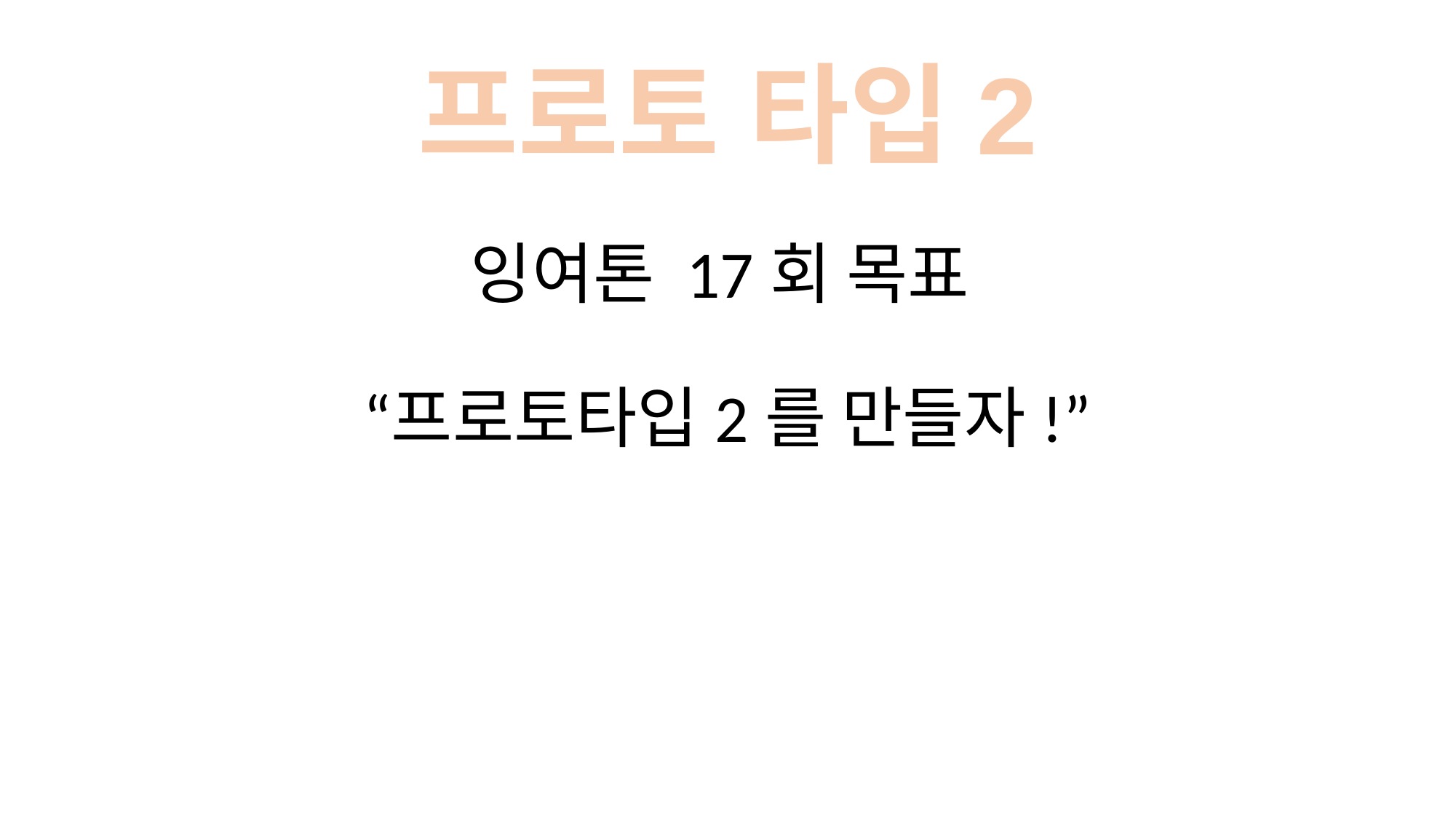

프로토 타입2
# 잉여톤 17회 목표 “프로토타입2를 만들자!”